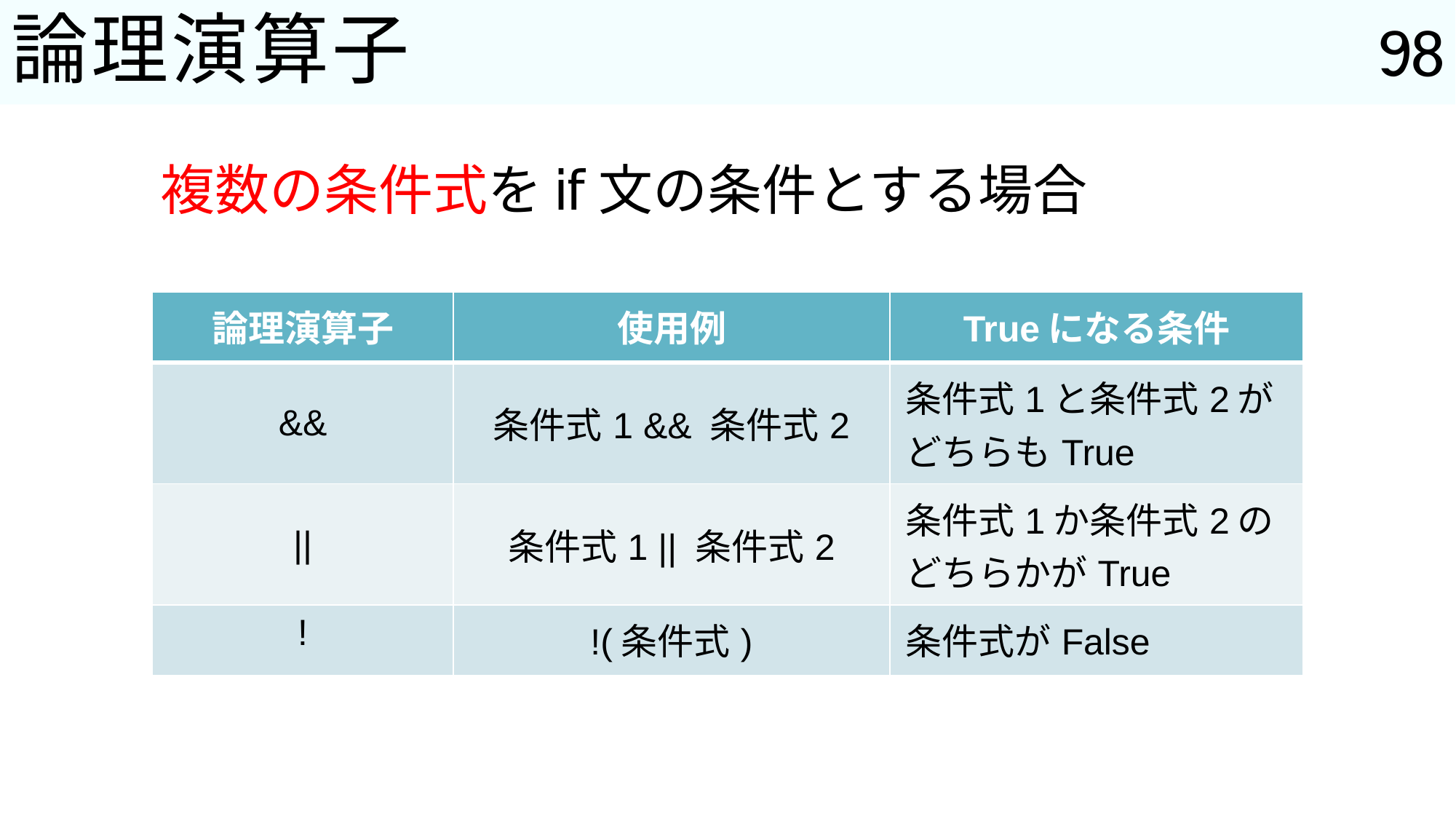

98
# 論理演算子
複数の条件式をif文の条件とする場合

| 論理演算子 | 使用例 | Trueになる条件 |
| --- | --- | --- |
| && | 条件式1 && 条件式2 | 条件式1と条件式2が どちらもTrue |
| || | 条件式1 || 条件式2 | 条件式1か条件式2の どちらかがTrue |
| ! | !(条件式) | 条件式がFalse |